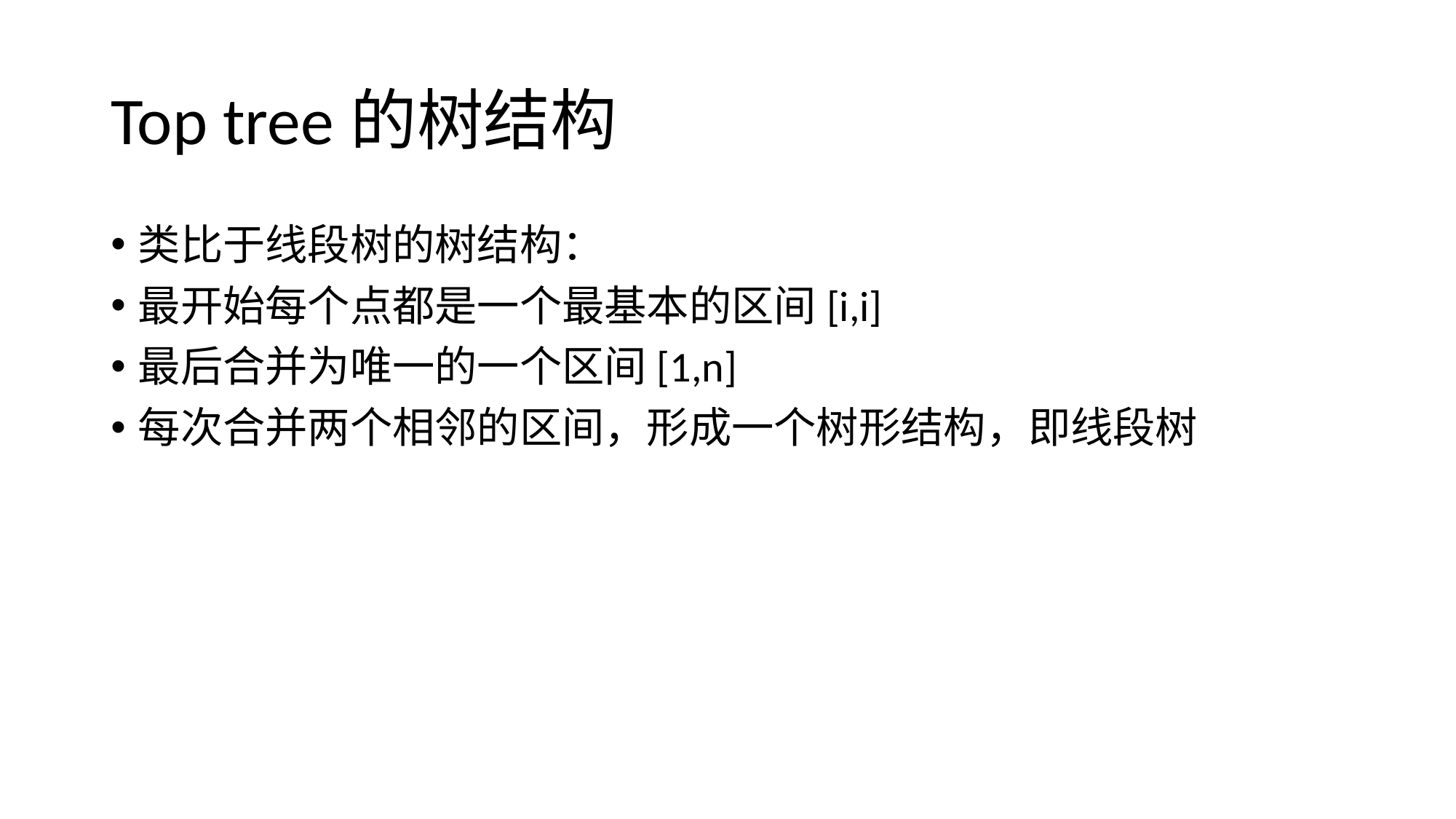

# Top tree的树结构
类比于线段树的树结构：
最开始每个点都是一个最基本的区间[i,i]
最后合并为唯一的一个区间[1,n]
每次合并两个相邻的区间，形成一个树形结构，即线段树